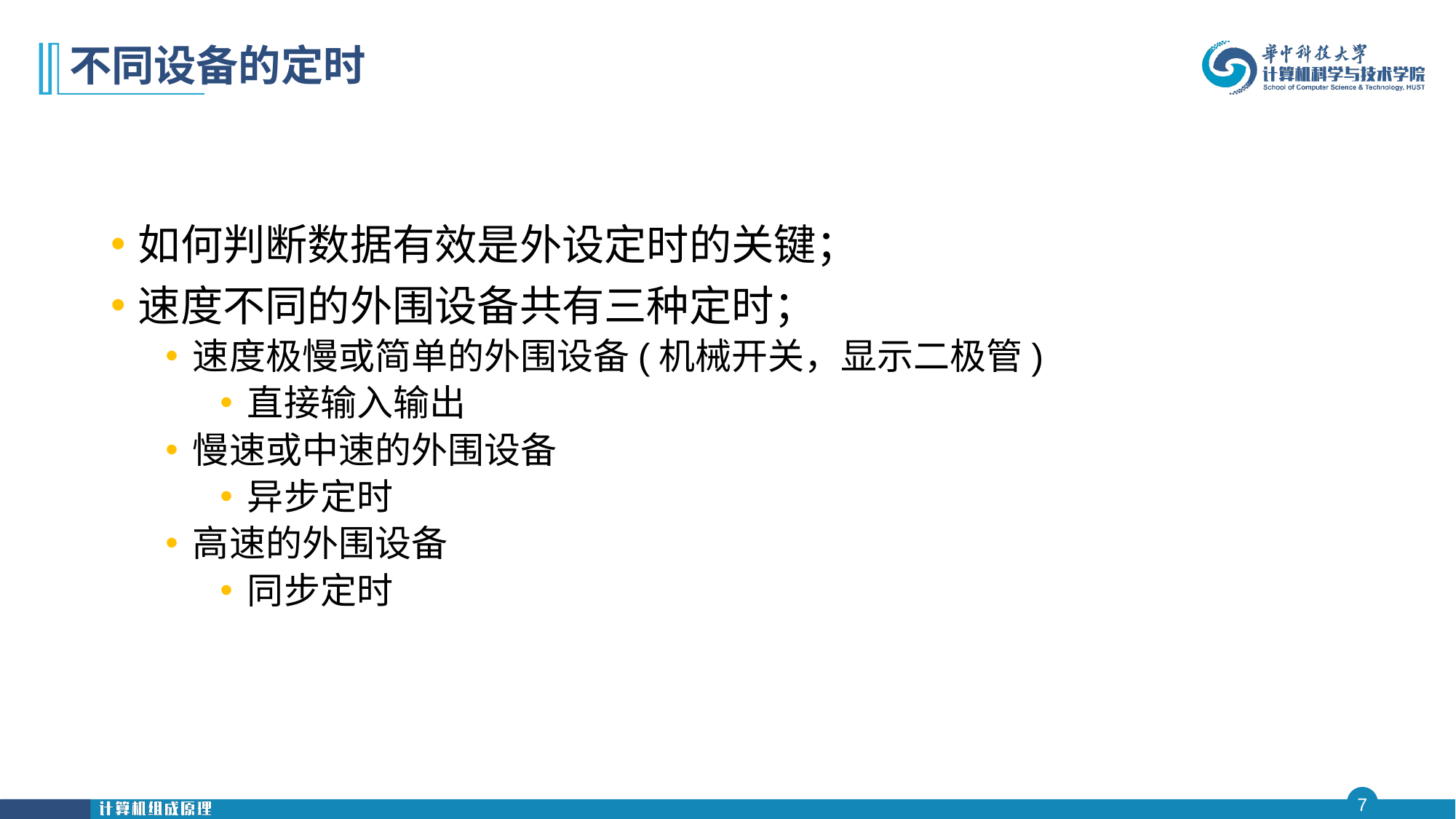

# 不同设备的定时
如何判断数据有效是外设定时的关键；
速度不同的外围设备共有三种定时；
速度极慢或简单的外围设备(机械开关，显示二极管)
直接输入输出
慢速或中速的外围设备
异步定时
高速的外围设备
同步定时